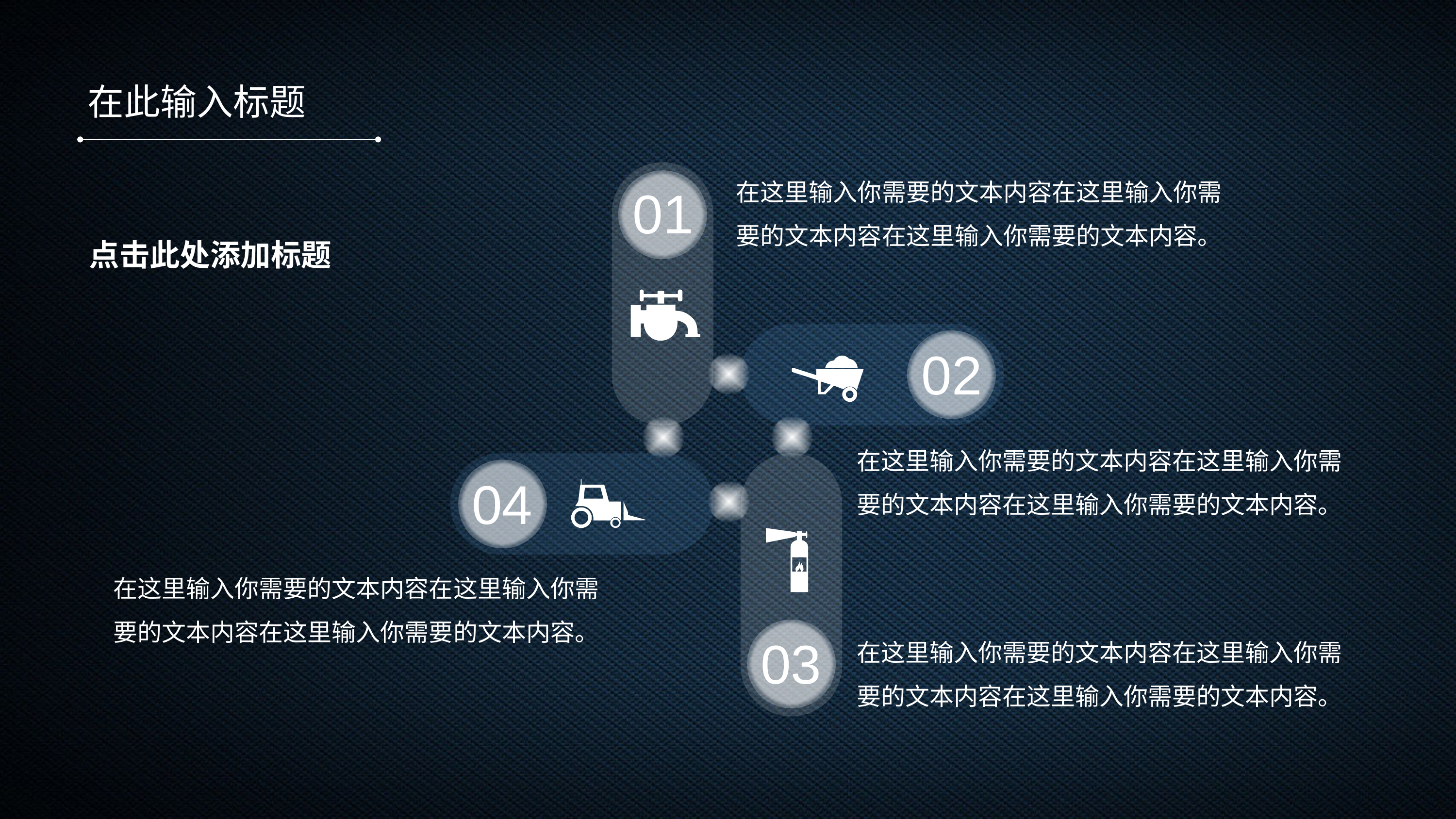

在此输入标题
在这里输入你需要的文本内容在这里输入你需要的文本内容在这里输入你需要的文本内容。

01

点击此处添加标题

02

在这里输入你需要的文本内容在这里输入你需要的文本内容在这里输入你需要的文本内容。

03

04

在这里输入你需要的文本内容在这里输入你需要的文本内容在这里输入你需要的文本内容。
在这里输入你需要的文本内容在这里输入你需要的文本内容在这里输入你需要的文本内容。